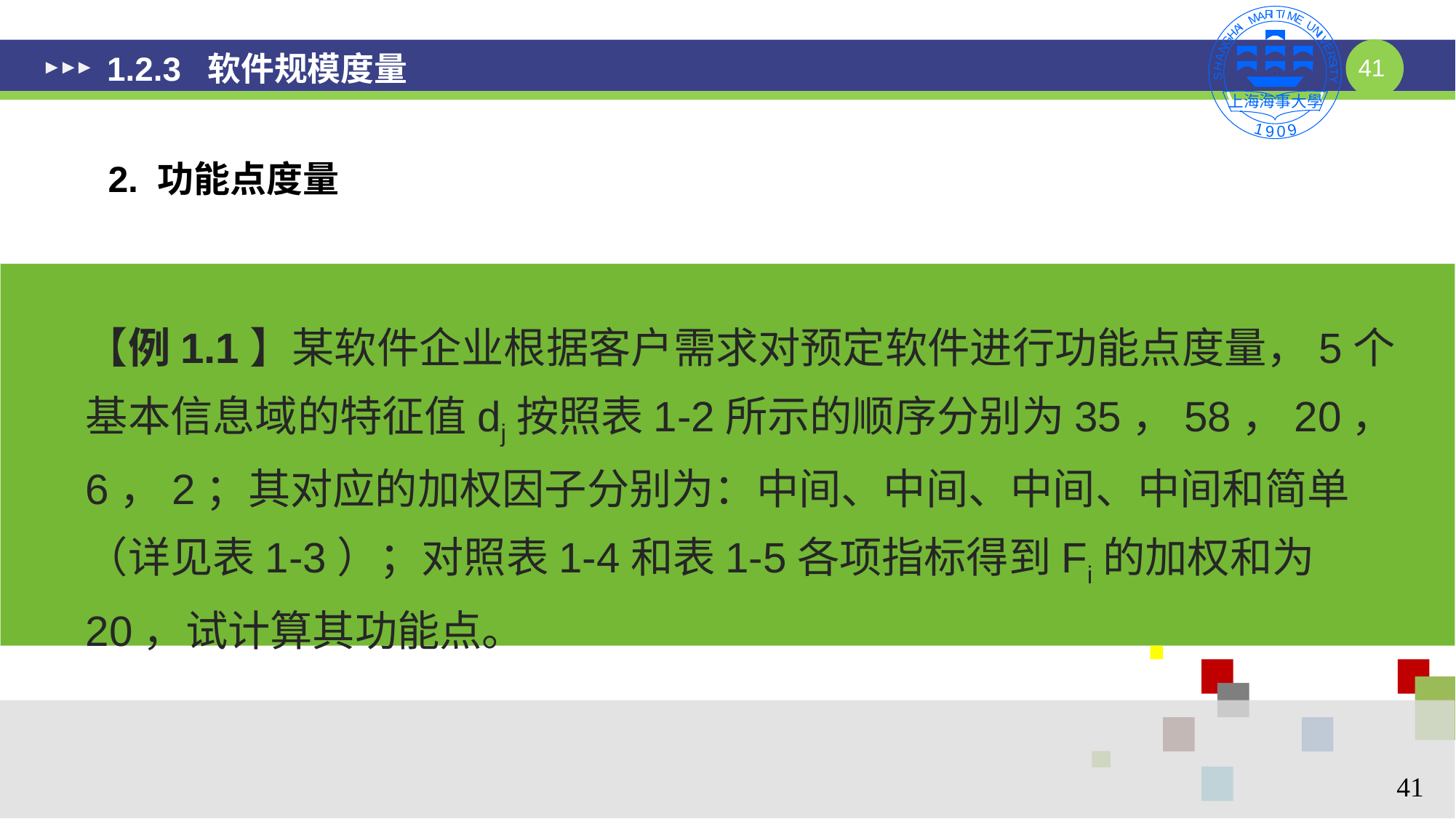

# 1.2.3  软件规模度量
2. 功能点度量

【例1.1】某软件企业根据客户需求对预定软件进行功能点度量，5个基本信息域的特征值dj按照表1-2所示的顺序分别为35，58，20，6，2；其对应的加权因子分别为：中间、中间、中间、中间和简单（详见表1-3）；对照表1-4和表1-5各项指标得到Fi的加权和为20，试计算其功能点。

41
41